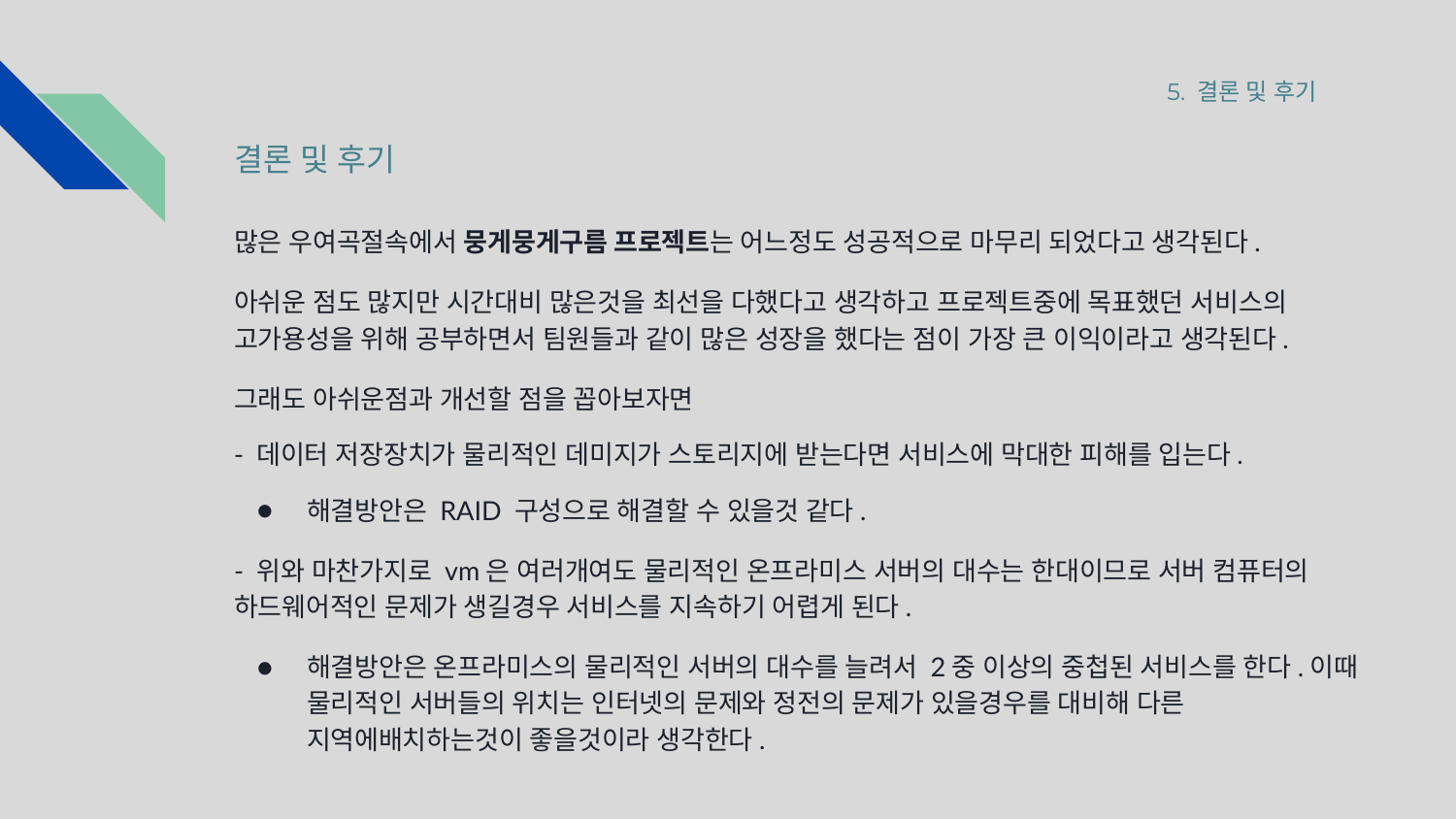

5. 결론 및 후기
# 결론 및 후기
많은 우여곡절속에서 뭉게뭉게구름 프로젝트는 어느정도 성공적으로 마무리 되었다고 생각된다.
아쉬운 점도 많지만 시간대비 많은것을 최선을 다했다고 생각하고 프로젝트중에 목표했던 서비스의 고가용성을 위해 공부하면서 팀원들과 같이 많은 성장을 했다는 점이 가장 큰 이익이라고 생각된다.
그래도 아쉬운점과 개선할 점을 꼽아보자면
- 데이터 저장장치가 물리적인 데미지가 스토리지에 받는다면 서비스에 막대한 피해를 입는다.
해결방안은 RAID 구성으로 해결할 수 있을것 같다.
- 위와 마찬가지로 vm은 여러개여도 물리적인 온프라미스 서버의 대수는 한대이므로 서버 컴퓨터의  하드웨어적인 문제가 생길경우 서비스를 지속하기 어렵게 된다.
해결방안은 온프라미스의 물리적인 서버의 대수를 늘려서 2중 이상의 중첩된 서비스를 한다.이때 물리적인 서버들의 위치는 인터넷의 문제와 정전의 문제가 있을경우를 대비해 다른 지역에배치하는것이 좋을것이라 생각한다.